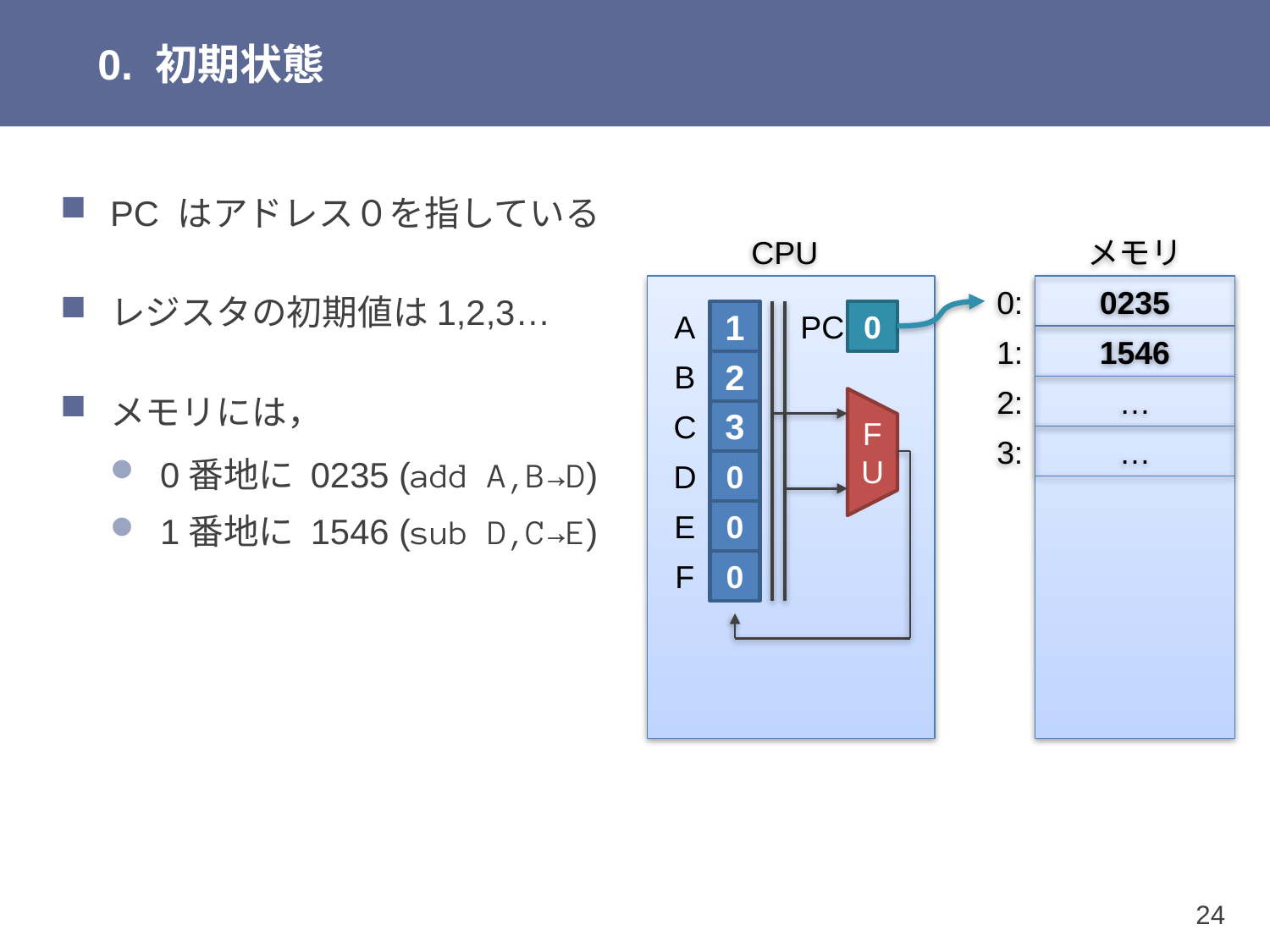

# 0. 初期状態
CPU
メモリ

PC はアドレス０を指している
レジスタの初期値は1,2,3…
メモリには，
0番地に 0235 (add A,B→D)
1番地に 1546 (sub D,C→E)

0:
0235

A
1
PC
0
1:
1546
B
2
2:
…
C
3
3:
…
FU
D
0
E
0
F
0